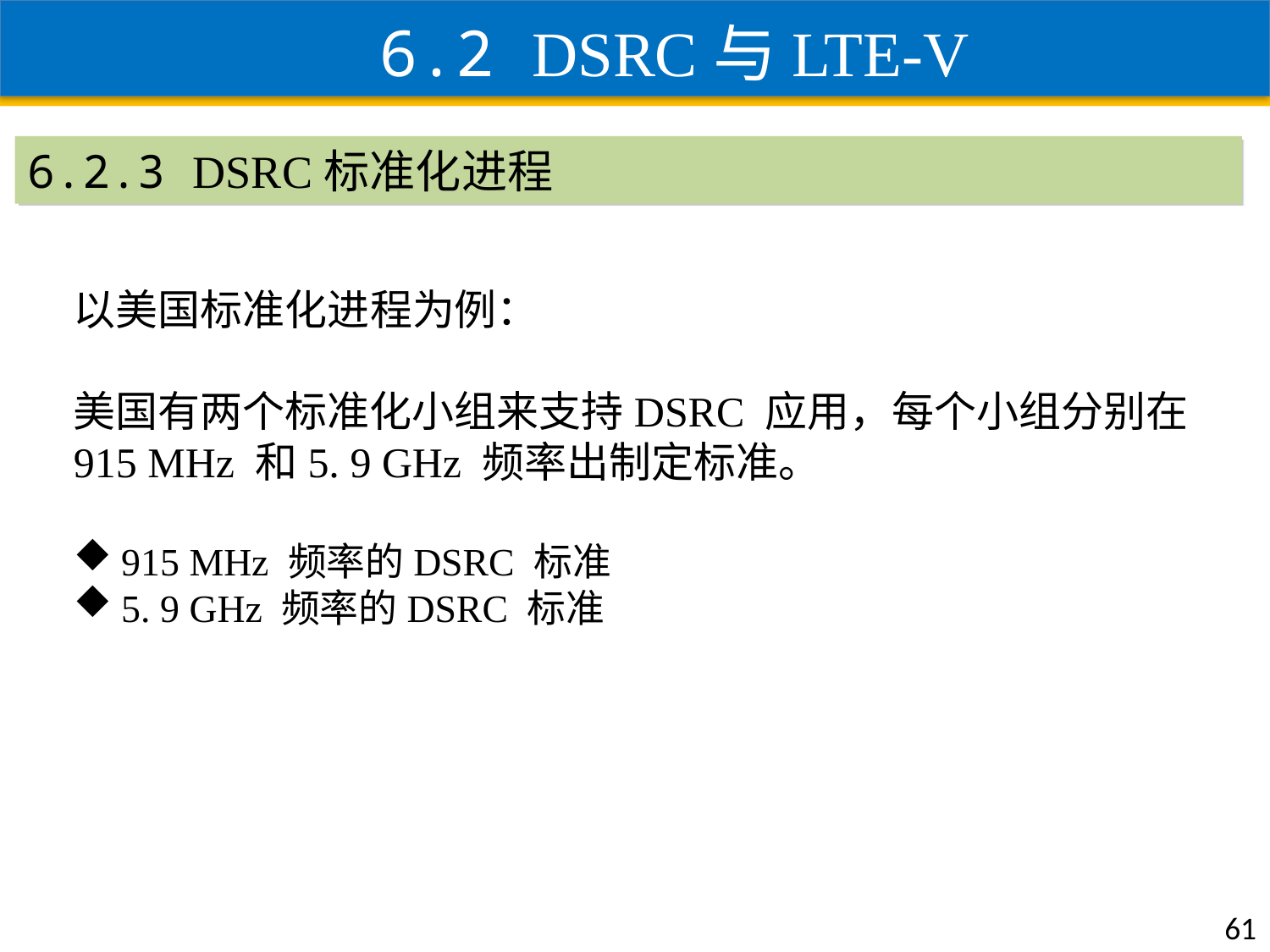

6.2 DSRC与LTE-V
6.2.3 DSRC标准化进程

以美国标准化进程为例：

美国有两个标准化小组来支持DSRC 应用，每个小组分别在915 MHz 和5. 9 GHz 频率出制定标准。

915 MHz 频率的DSRC 标准
5. 9 GHz 频率的DSRC 标准

61